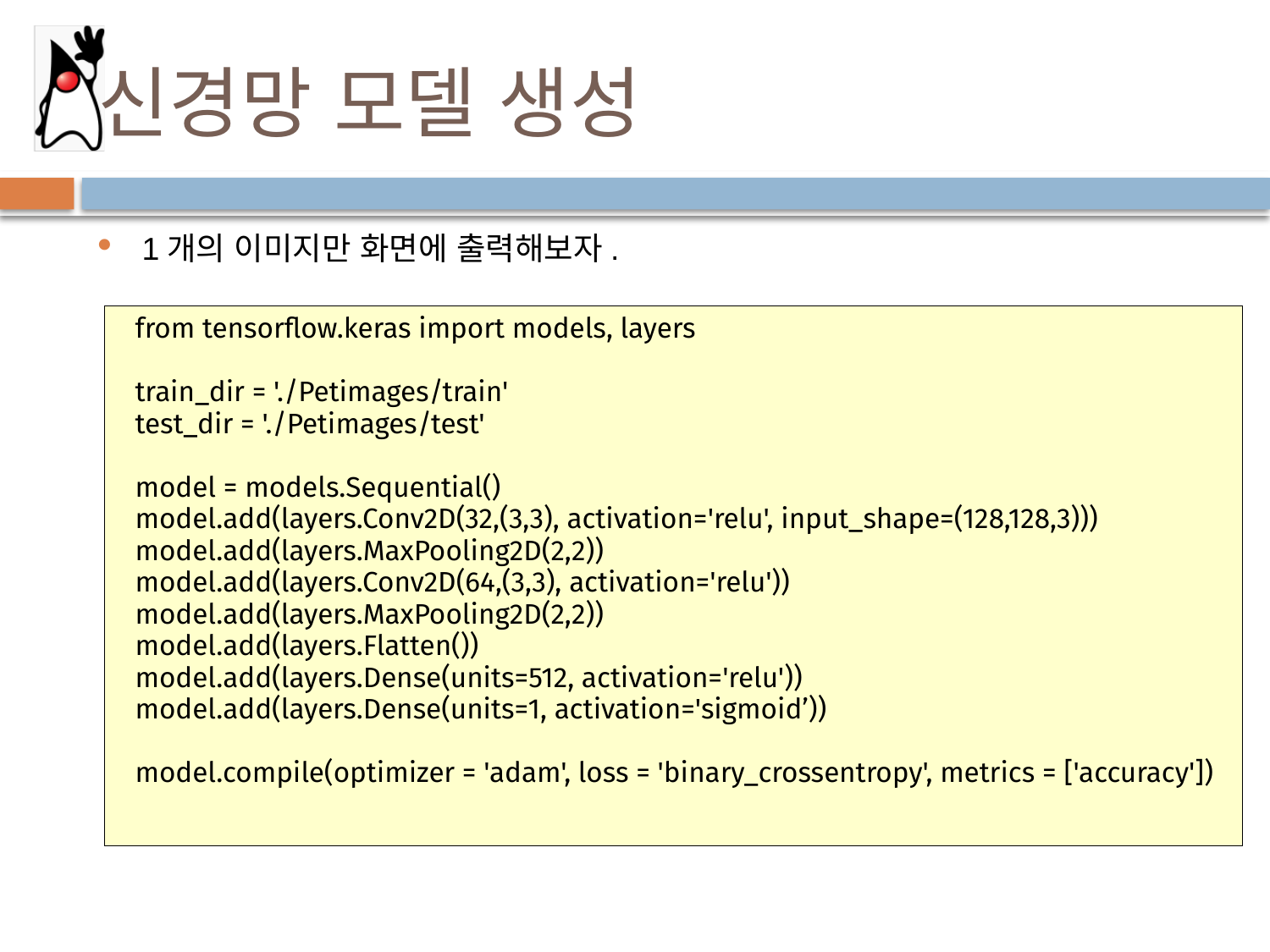

# 신경망 모델 생성
1개의 이미지만 화면에 출력해보자.
from tensorflow.keras import models, layers

train_dir = './Petimages/train'
test_dir = './Petimages/test'

model = models.Sequential()
model.add(layers.Conv2D(32,(3,3), activation='relu', input_shape=(128,128,3)))
model.add(layers.MaxPooling2D(2,2))
model.add(layers.Conv2D(64,(3,3), activation='relu'))
model.add(layers.MaxPooling2D(2,2))
model.add(layers.Flatten())
model.add(layers.Dense(units=512, activation='relu'))
model.add(layers.Dense(units=1, activation='sigmoid’))

model.compile(optimizer = 'adam', loss = 'binary_crossentropy', metrics = ['accuracy'])